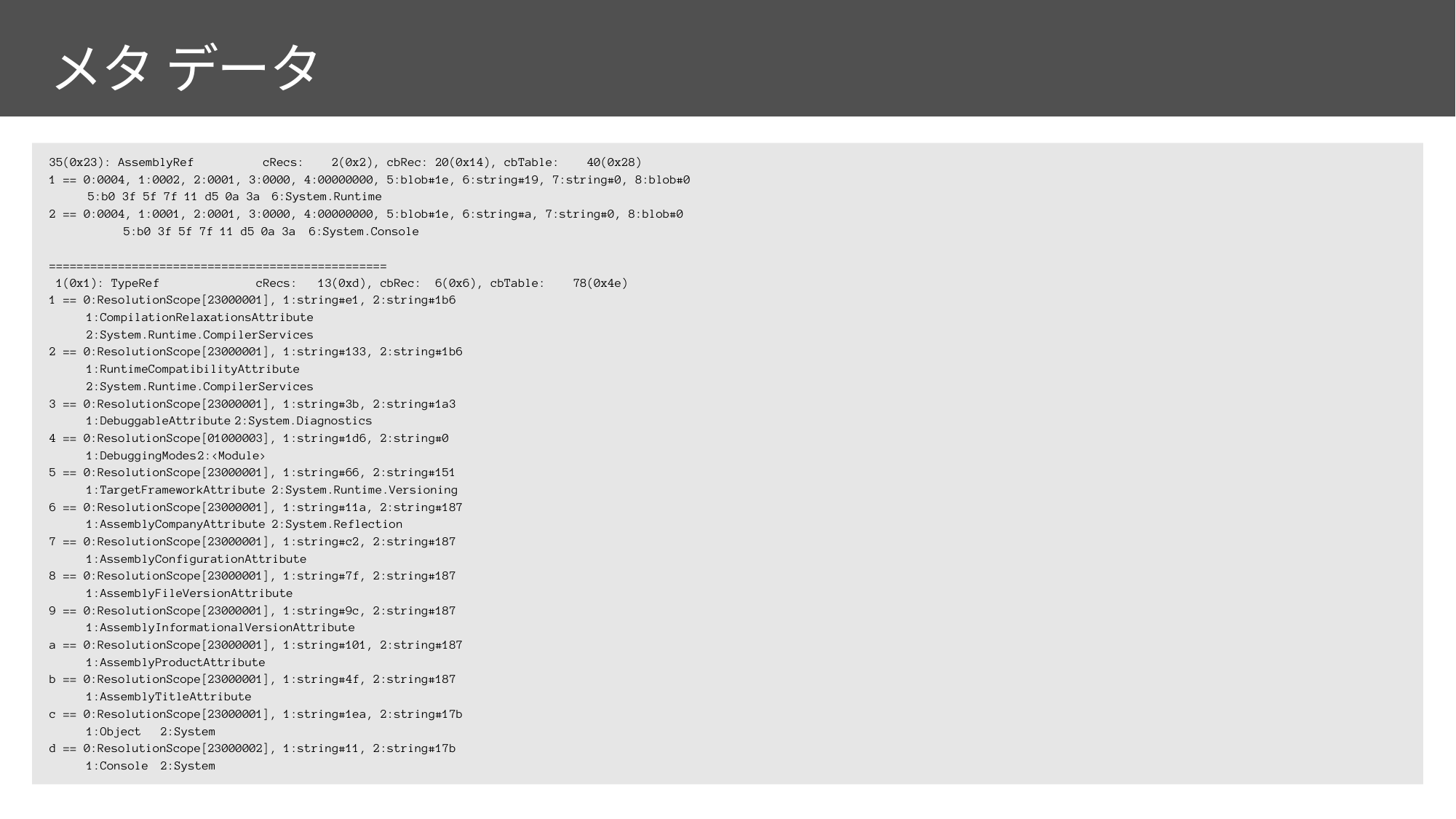

# メタ データ
35(0x23): AssemblyRef          cRecs:    2(0x2), cbRec: 20(0x14), cbTable:    40(0x28)
1 == 0:0004, 1:0002, 2:0001, 3:0000, 4:00000000, 5:blob#1e, 6:string#19, 7:string#0, 8:blob#0
　　　5:b0 3f 5f 7f 11 d5 0a 3a	6:System.Runtime
2 == 0:0004, 1:0001, 2:0001, 3:0000, 4:00000000, 5:blob#1e, 6:string#a, 7:string#0, 8:blob#0
　　　	5:b0 3f 5f 7f 11 d5 0a 3a	6:System.Console

=================================================
 1(0x1): TypeRef              cRecs:   13(0xd), cbRec:  6(0x6), cbTable:    78(0x4e)
1 == 0:ResolutionScope[23000001], 1:string#e1, 2:string#1b6
	1:CompilationRelaxationsAttribute
	2:System.Runtime.CompilerServices
2 == 0:ResolutionScope[23000001], 1:string#133, 2:string#1b6
	1:RuntimeCompatibilityAttribute
	2:System.Runtime.CompilerServices
3 == 0:ResolutionScope[23000001], 1:string#3b, 2:string#1a3
	1:DebuggableAttribute	2:System.Diagnostics
4 == 0:ResolutionScope[01000003], 1:string#1d6, 2:string#0
	1:DebuggingModes	2:<Module>
5 == 0:ResolutionScope[23000001], 1:string#66, 2:string#151
	1:TargetFrameworkAttribute	2:System.Runtime.Versioning
6 == 0:ResolutionScope[23000001], 1:string#11a, 2:string#187
	1:AssemblyCompanyAttribute	2:System.Reflection
7 == 0:ResolutionScope[23000001], 1:string#c2, 2:string#187
	1:AssemblyConfigurationAttribute
8 == 0:ResolutionScope[23000001], 1:string#7f, 2:string#187
	1:AssemblyFileVersionAttribute
9 == 0:ResolutionScope[23000001], 1:string#9c, 2:string#187
	1:AssemblyInformationalVersionAttribute
a == 0:ResolutionScope[23000001], 1:string#101, 2:string#187
	1:AssemblyProductAttribute
b == 0:ResolutionScope[23000001], 1:string#4f, 2:string#187
	1:AssemblyTitleAttribute
c == 0:ResolutionScope[23000001], 1:string#1ea, 2:string#17b
	1:Object	2:System
d == 0:ResolutionScope[23000002], 1:string#11, 2:string#17b
	1:Console	2:System